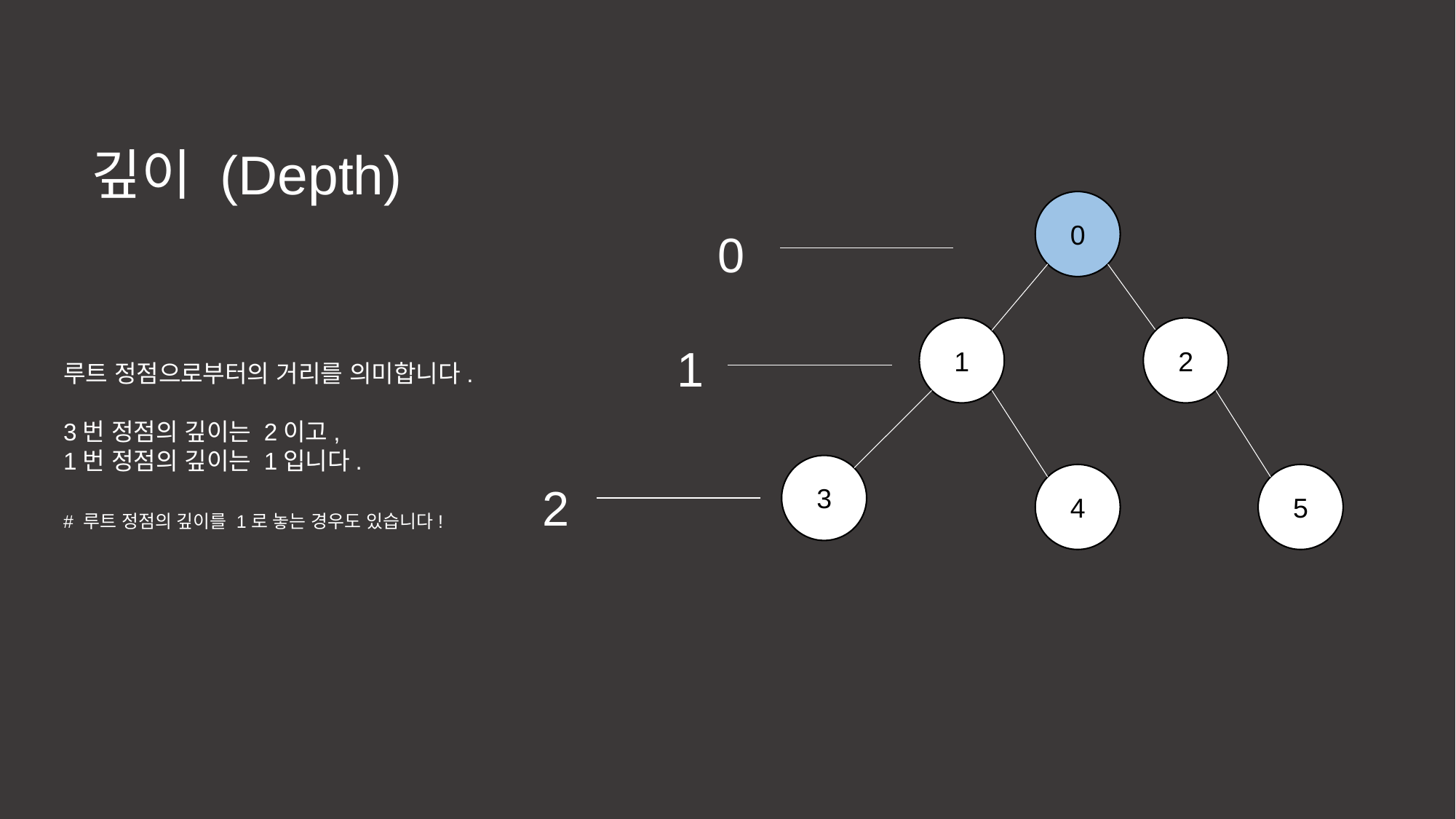

깊이 (Depth)
0
0
1
2
1
루트 정점으로부터의 거리를 의미합니다.

3번 정점의 깊이는 2이고,
1번 정점의 깊이는 1입니다.

# 루트 정점의 깊이를 1로 놓는 경우도 있습니다!
3
4
5
2